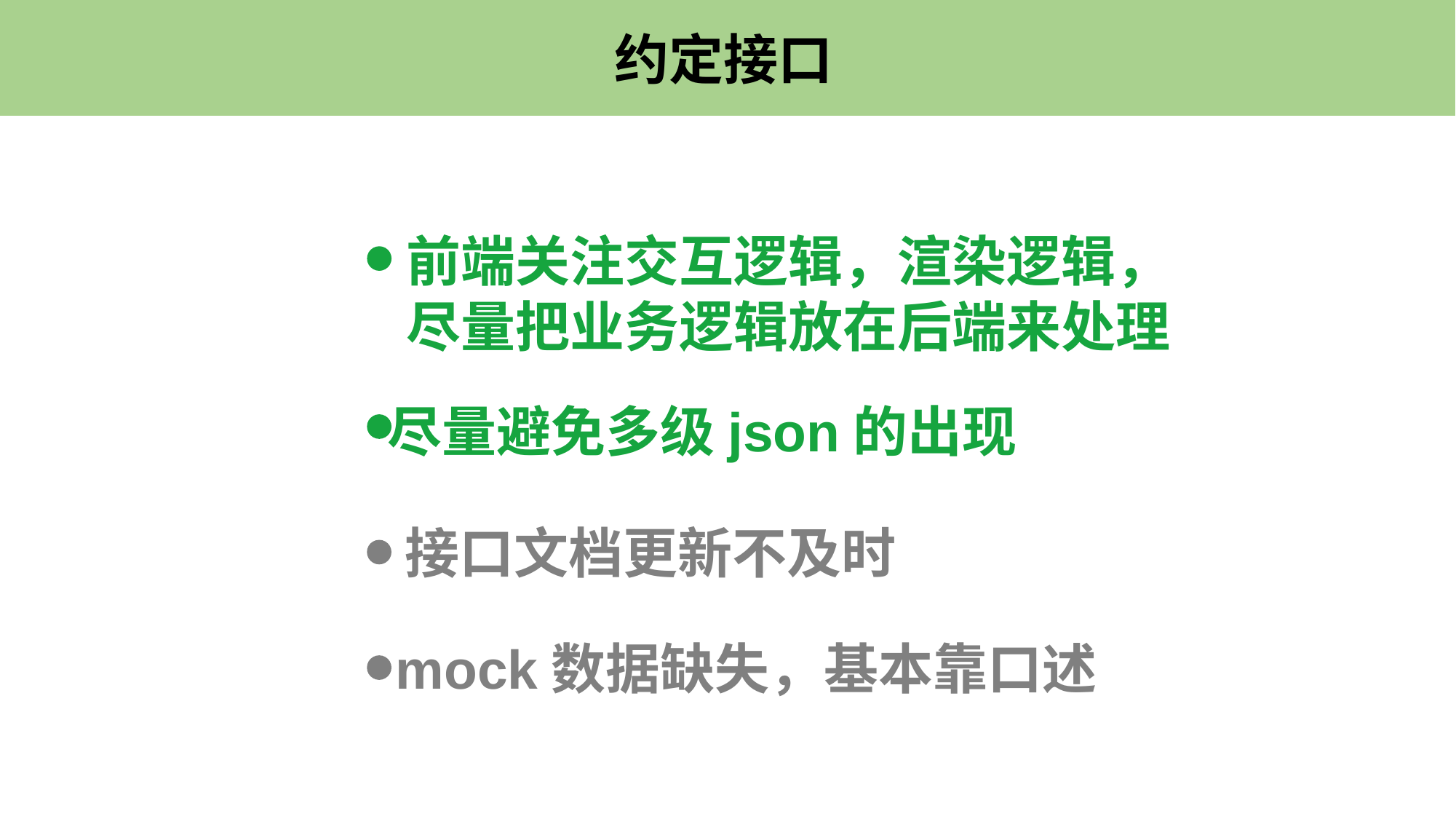

约定接口
前端关注交互逻辑，渲染逻辑，
尽量把业务逻辑放在后端来处理

尽量避免多级json的出现

接口文档更新不及时

mock数据缺失，基本靠口述